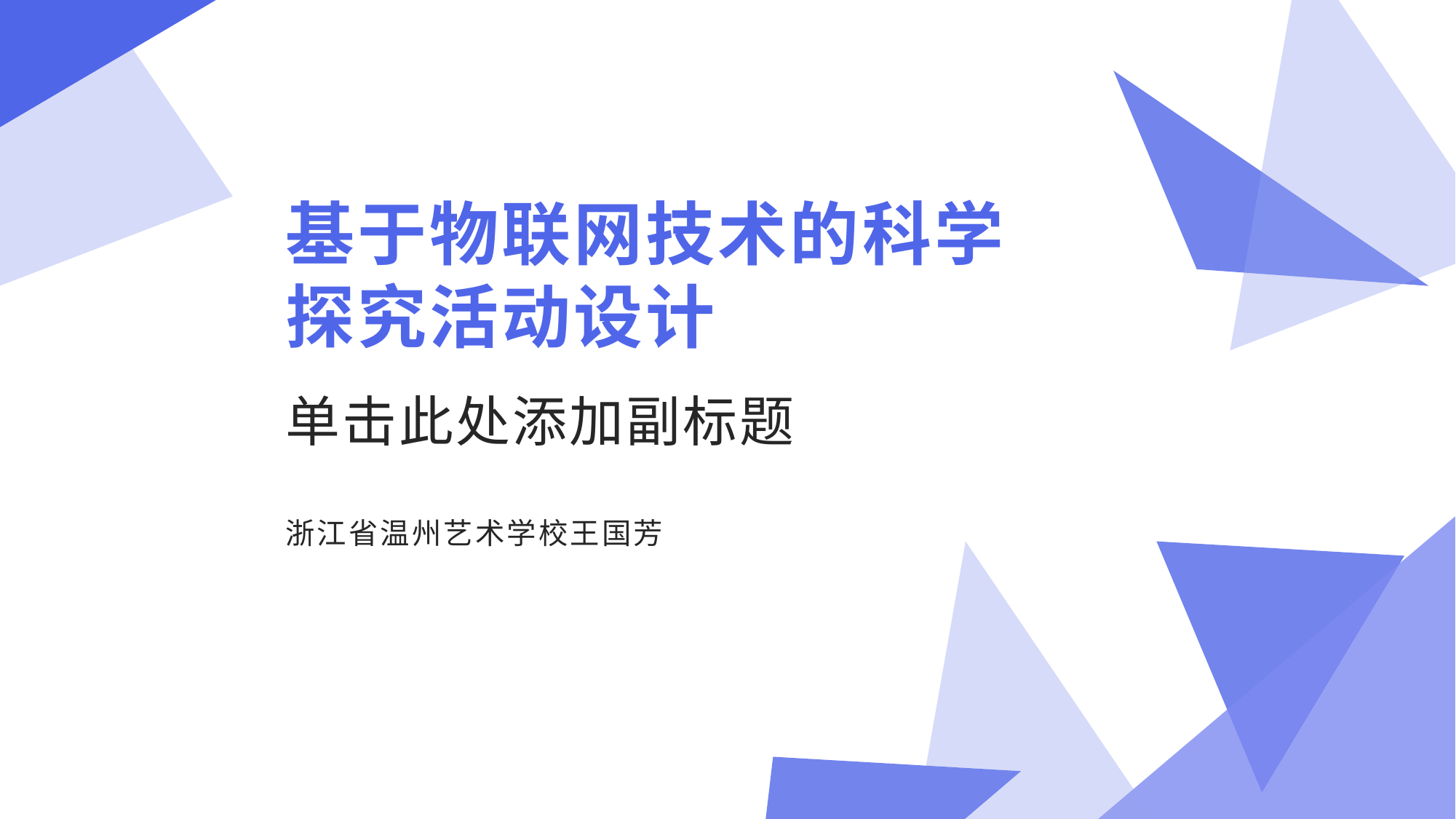

# 基于物联网技术的科学探究活动设计
单击此处添加副标题
浙江省温州艺术学校王国芳